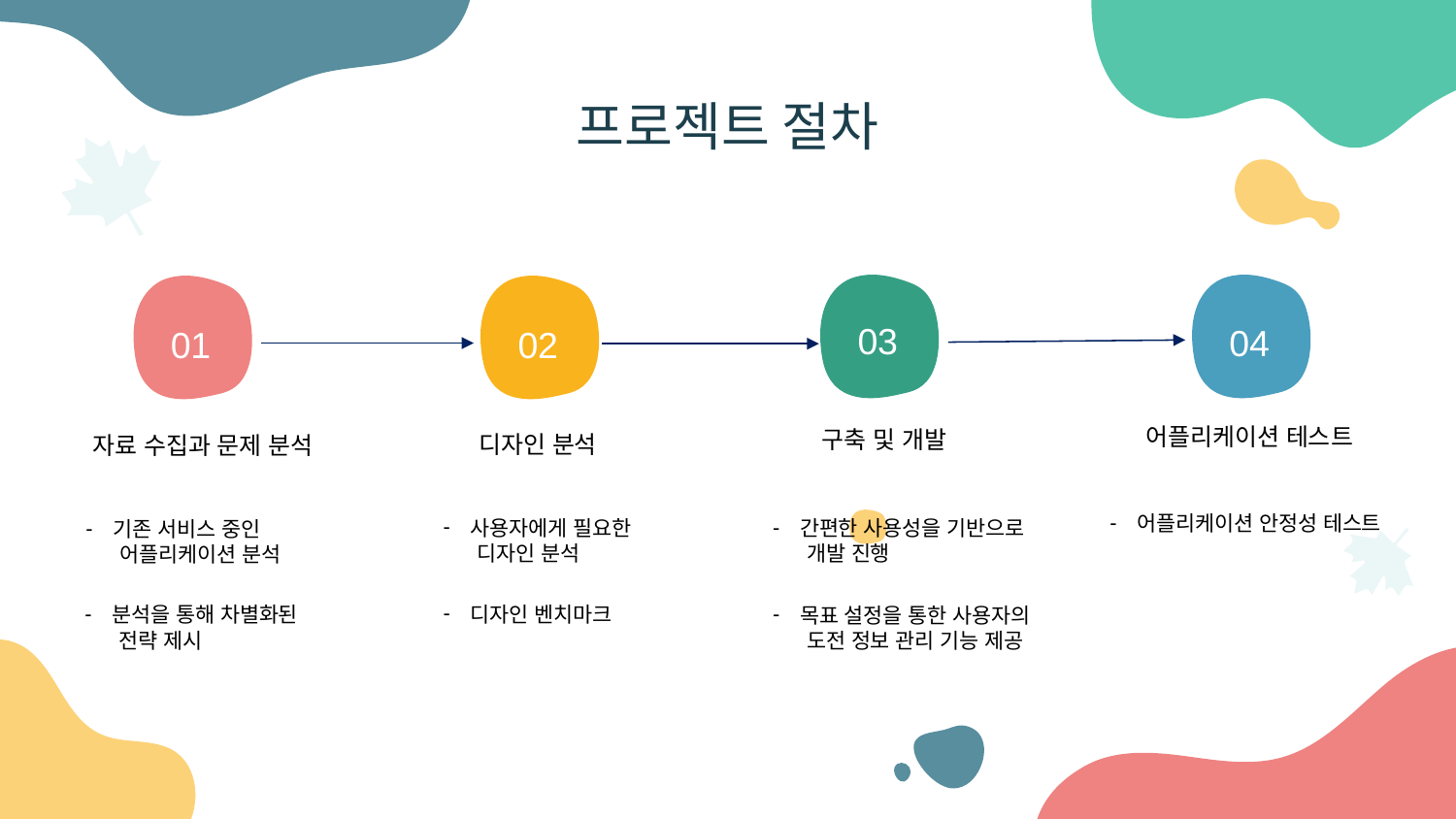

# 프로젝트 절차

03
04
01
02
어플리케이션 테스트
구축 및 개발
디자인 분석
자료 수집과 문제 분석
어플리케이션 안정성 테스트
사용자에게 필요한
     디자인 분석
간편한 사용성을 기반으로
     개발 진행
기존 서비스 중인
     어플리케이션 분석

디자인 벤치마크
분석을 통해 차별화된
     전략 제시
목표 설정을 통한 사용자의
     도전 정보 관리 기능 제공